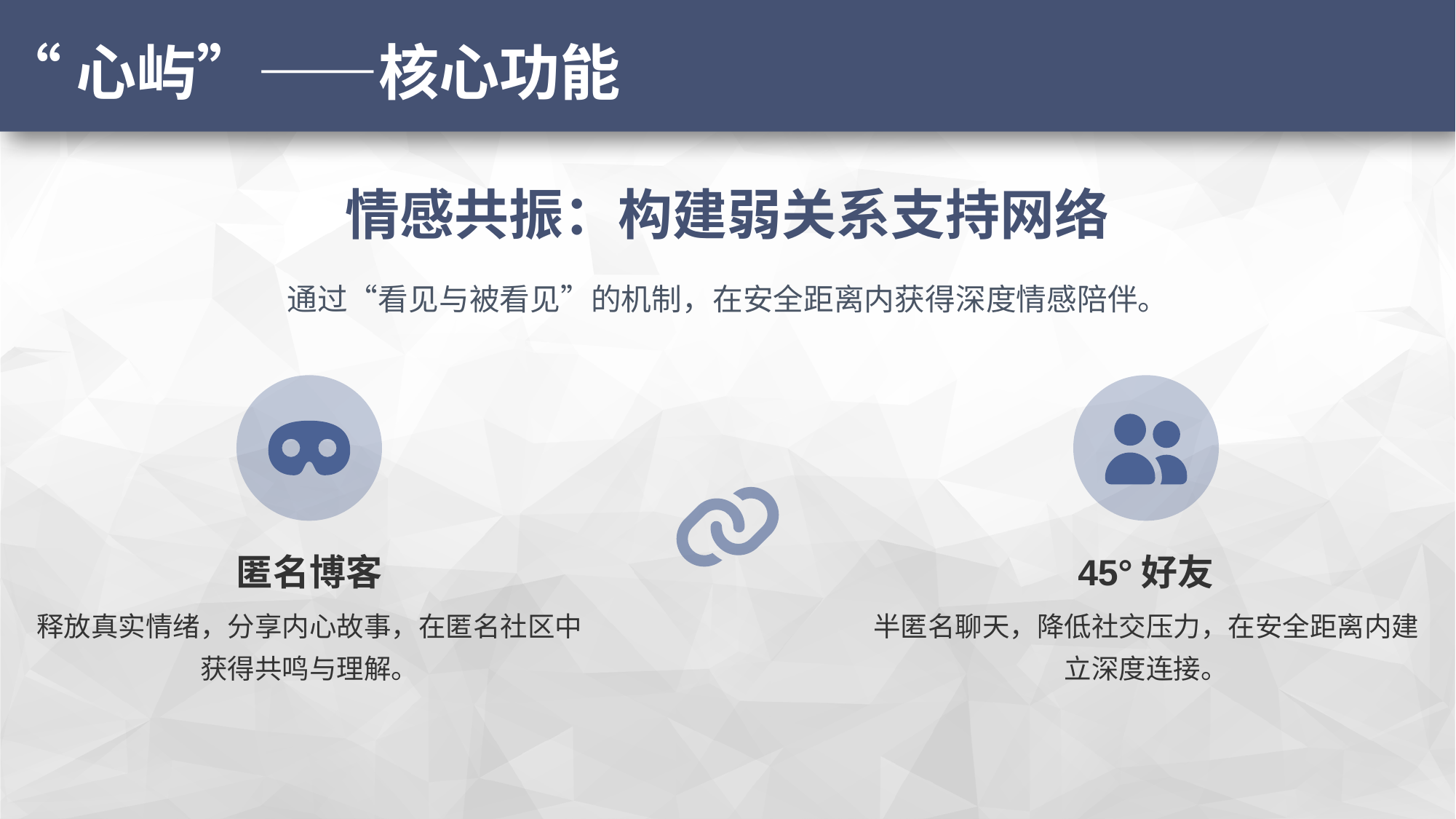

“心屿”——核心功能

情感共振：构建弱关系支持网络
通过“看见与被看见”的机制，在安全距离内获得深度情感陪伴。

匿名博客
45°好友
释放真实情绪，分享内心故事，在匿名社区中获得共鸣与理解。
半匿名聊天，降低社交压力，在安全距离内建立深度连接。